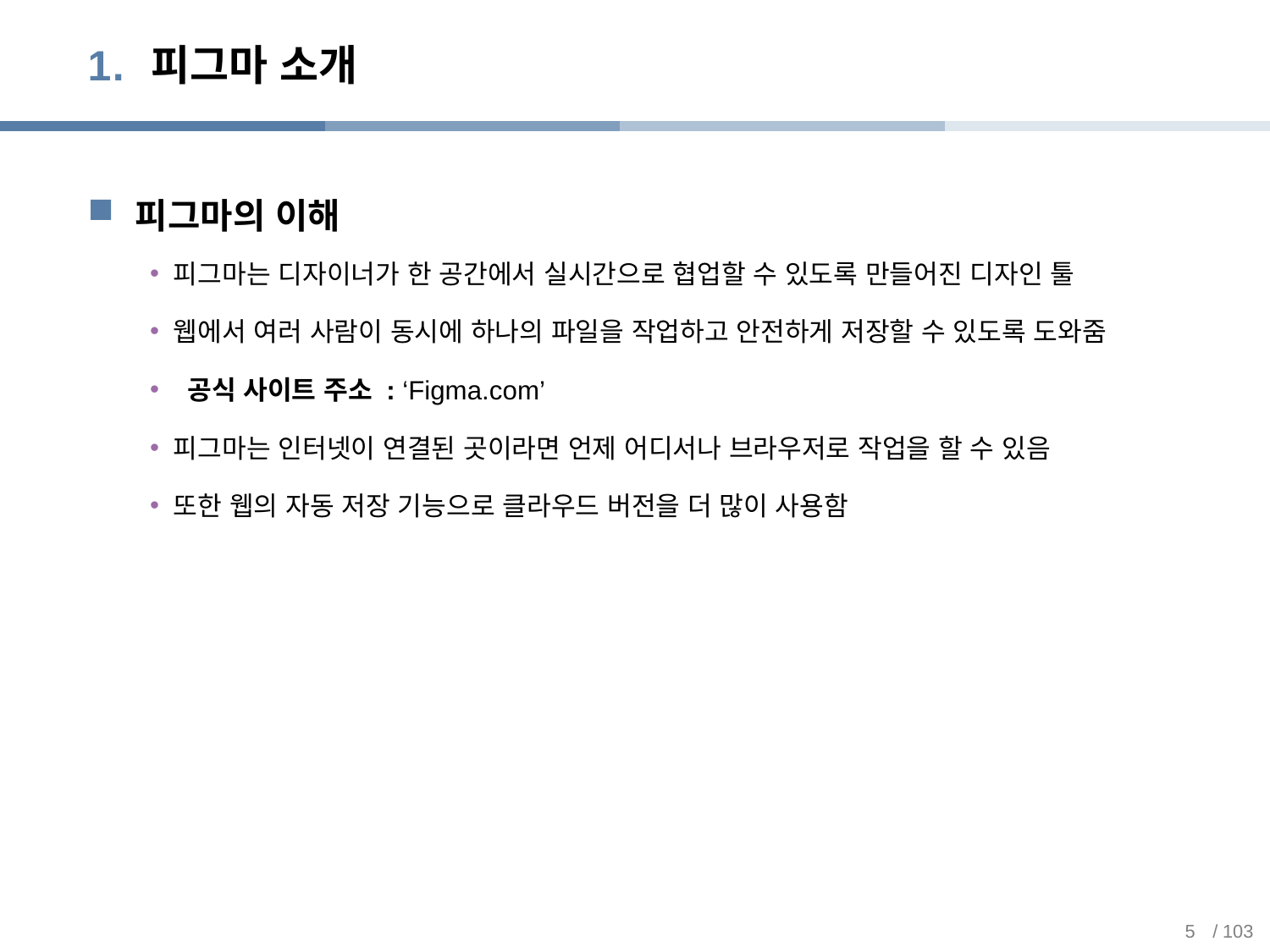

# 피그마 소개
피그마의 이해
피그마는 디자이너가 한 공간에서 실시간으로 협업할 수 있도록 만들어진 디자인 툴
웹에서 여러 사람이 동시에 하나의 파일을 작업하고 안전하게 저장할 수 있도록 도와줌
 공식 사이트 주소 : ‘Figma.com’
피그마는 인터넷이 연결된 곳이라면 언제 어디서나 브라우저로 작업을 할 수 있음
또한 웹의 자동 저장 기능으로 클라우드 버전을 더 많이 사용함